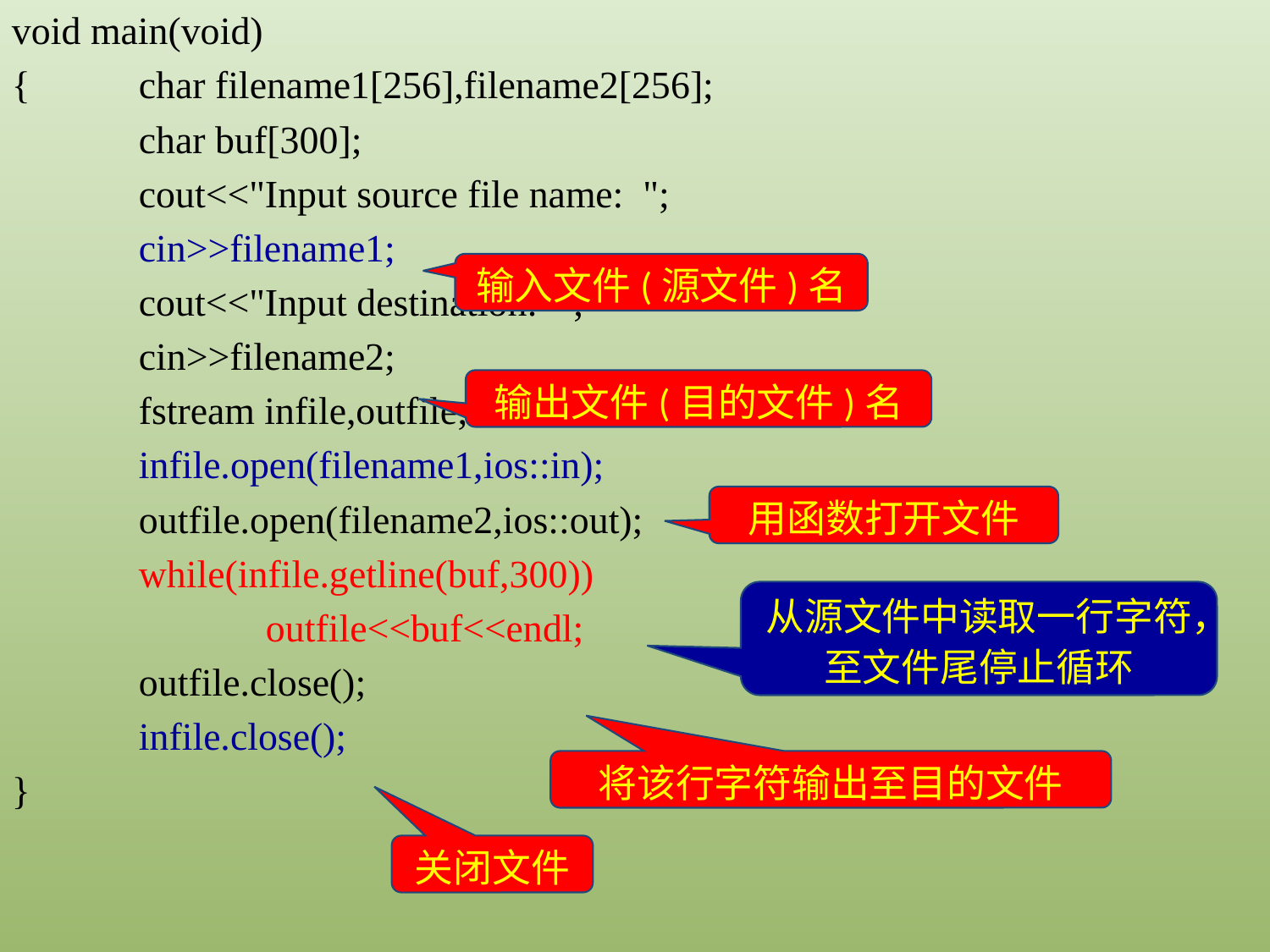

void main(void)
{	char filename1[256],filename2[256];
	char buf[300];
	cout<<"Input source file name:  ";
	cin>>filename1;
	cout<<"Input destination:  ";
	cin>>filename2;
	fstream infile,outfile;
	infile.open(filename1,ios::in);
	outfile.open(filename2,ios::out);
	while(infile.getline(buf,300))
		outfile<<buf<<endl;
	outfile.close();
	infile.close();
}
输入文件(源文件)名
输出文件(目的文件)名
用函数打开文件
从源文件中读取一行字符，至文件尾停止循环
将该行字符输出至目的文件
关闭文件
914